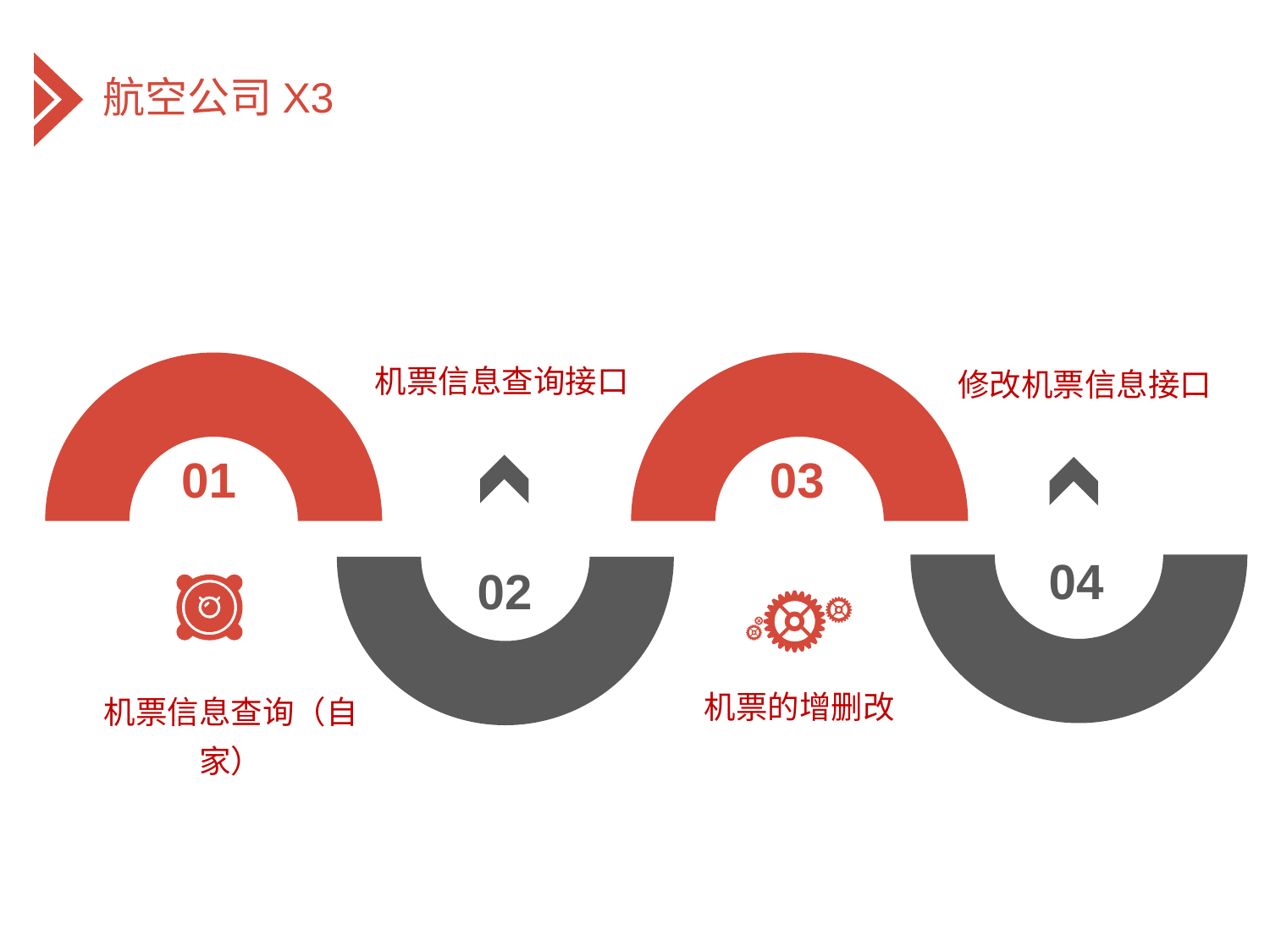

航空公司X3
机票信息查询接口

02
修改机票信息接口

03

机票的增删改

01

机票信息查询（自家）

04